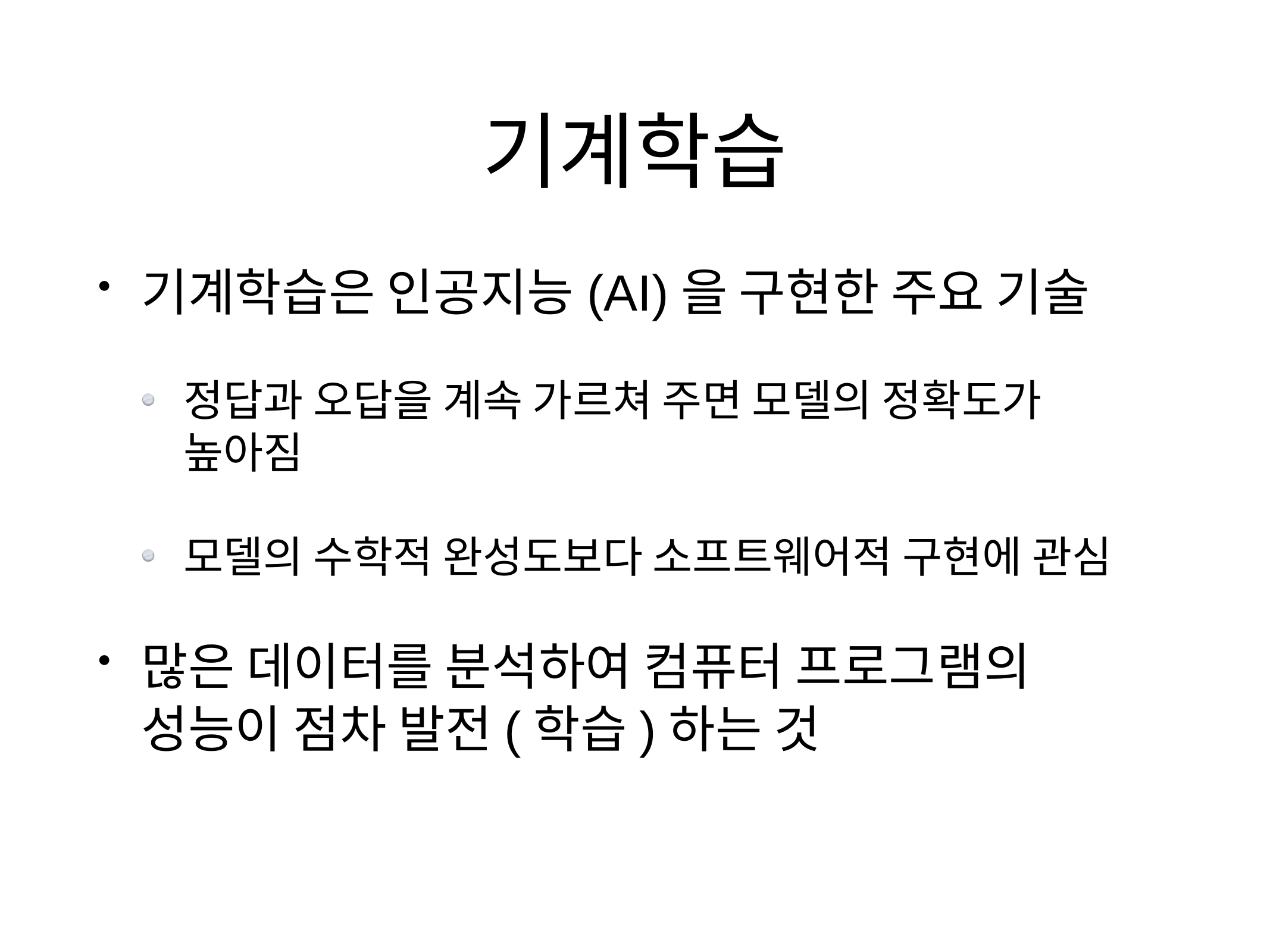

# 기계학습
기계학습은 인공지능(AI)을 구현한 주요 기술
정답과 오답을 계속 가르쳐 주면 모델의 정확도가 높아짐
모델의 수학적 완성도보다 소프트웨어적 구현에 관심
많은 데이터를 분석하여 컴퓨터 프로그램의 성능이 점차 발전(학습)하는 것
54